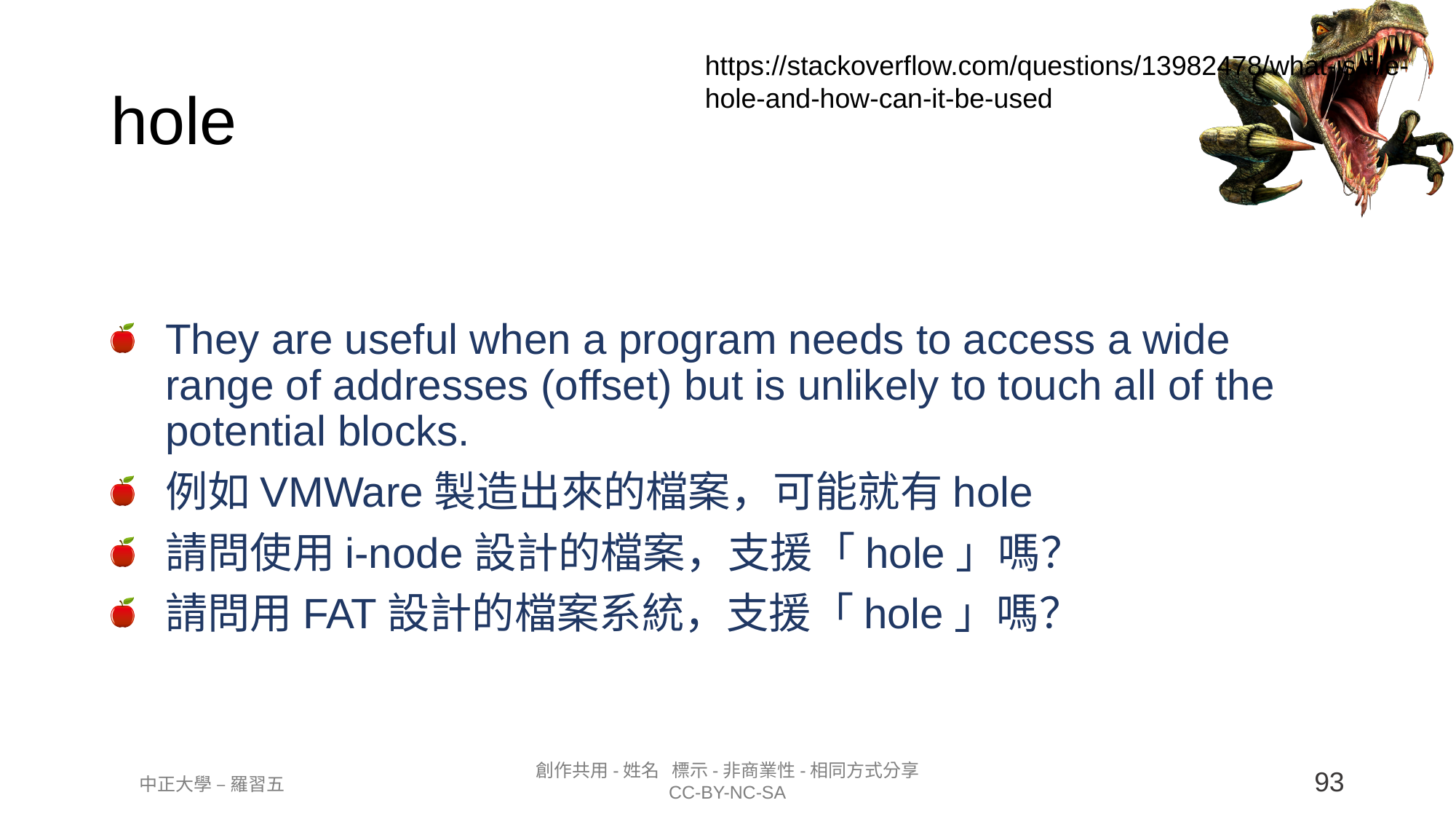

https://stackoverflow.com/questions/13982478/what-is-file-hole-and-how-can-it-be-used
# hole
They are useful when a program needs to access a wide range of addresses (offset) but is unlikely to touch all of the potential blocks.
例如VMWare製造出來的檔案，可能就有hole
請問使用i-node設計的檔案，支援「hole」嗎？
請問用FAT設計的檔案系統，支援「hole」嗎？